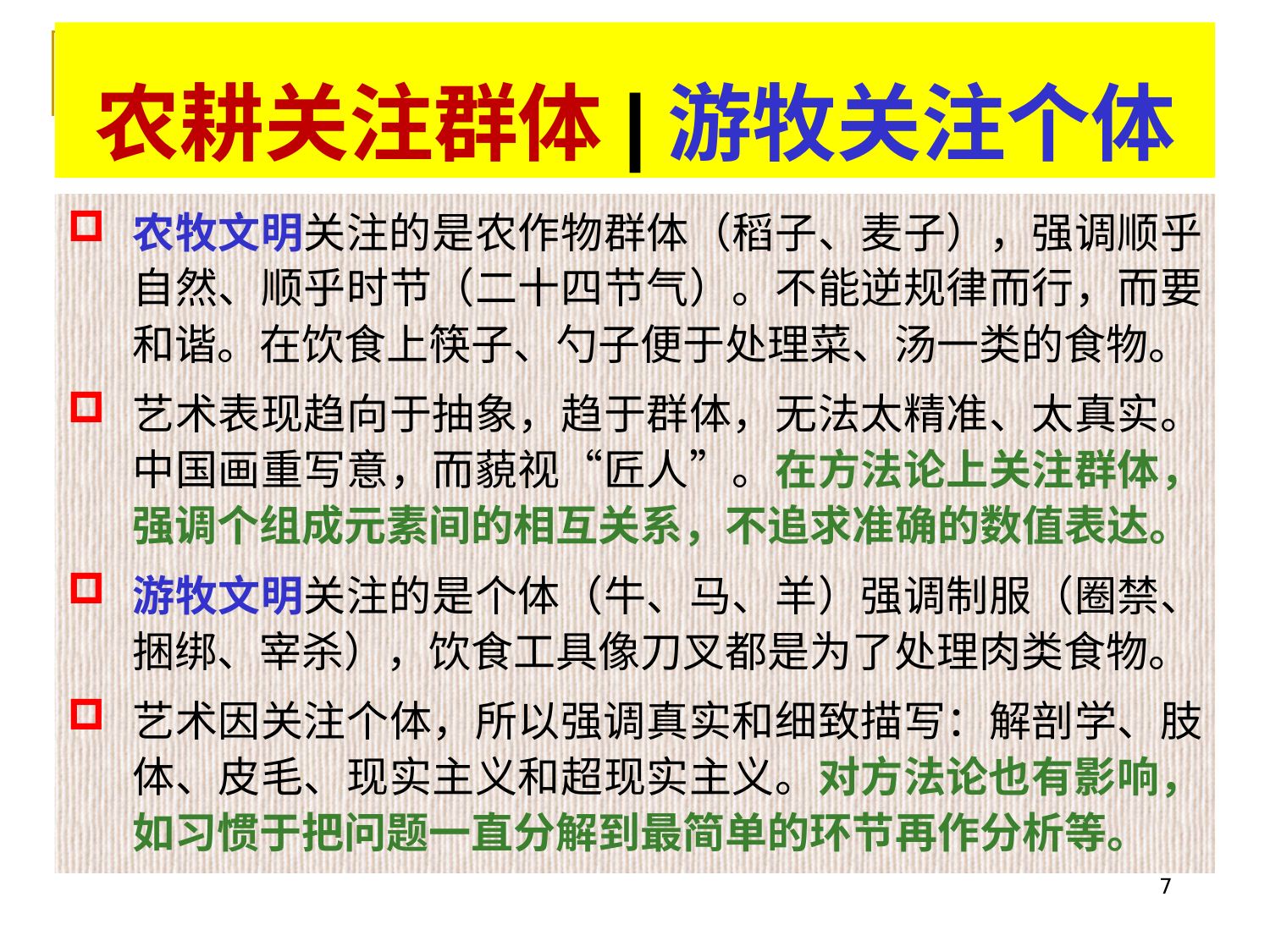

农耕关注群体|游牧关注个体
农牧文明关注的是农作物群体（稻子、麦子），强调顺乎自然、顺乎时节（二十四节气）。不能逆规律而行，而要和谐。在饮食上筷子、勺子便于处理菜、汤一类的食物。
艺术表现趋向于抽象，趋于群体，无法太精准、太真实。中国画重写意，而藐视“匠人”。在方法论上关注群体，强调个组成元素间的相互关系，不追求准确的数值表达。
游牧文明关注的是个体（牛、马、羊）强调制服（圈禁、捆绑、宰杀），饮食工具像刀叉都是为了处理肉类食物。
艺术因关注个体，所以强调真实和细致描写：解剖学、肢体、皮毛、现实主义和超现实主义。对方法论也有影响，如习惯于把问题一直分解到最简单的环节再作分析等。
7